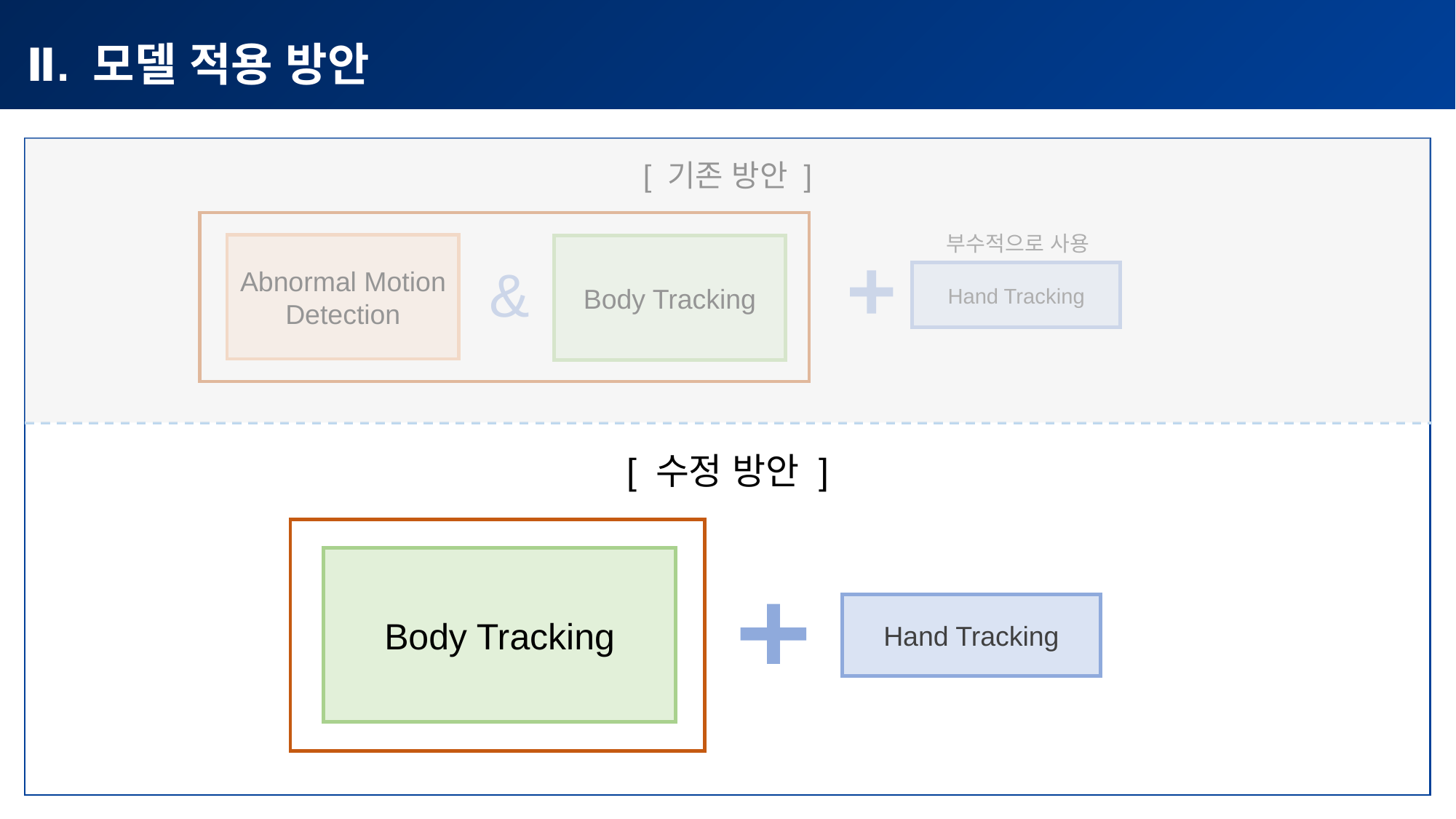

추진 배경
Ⅱ. 모델 적용 방안

[ 기존 방안 ]

부수적으로 사용
Abnormal Motion Detection
Body Tracking
&

Hand Tracking
[ 수정 방안 ]

Body Tracking

Hand Tracking

Hand Tracking